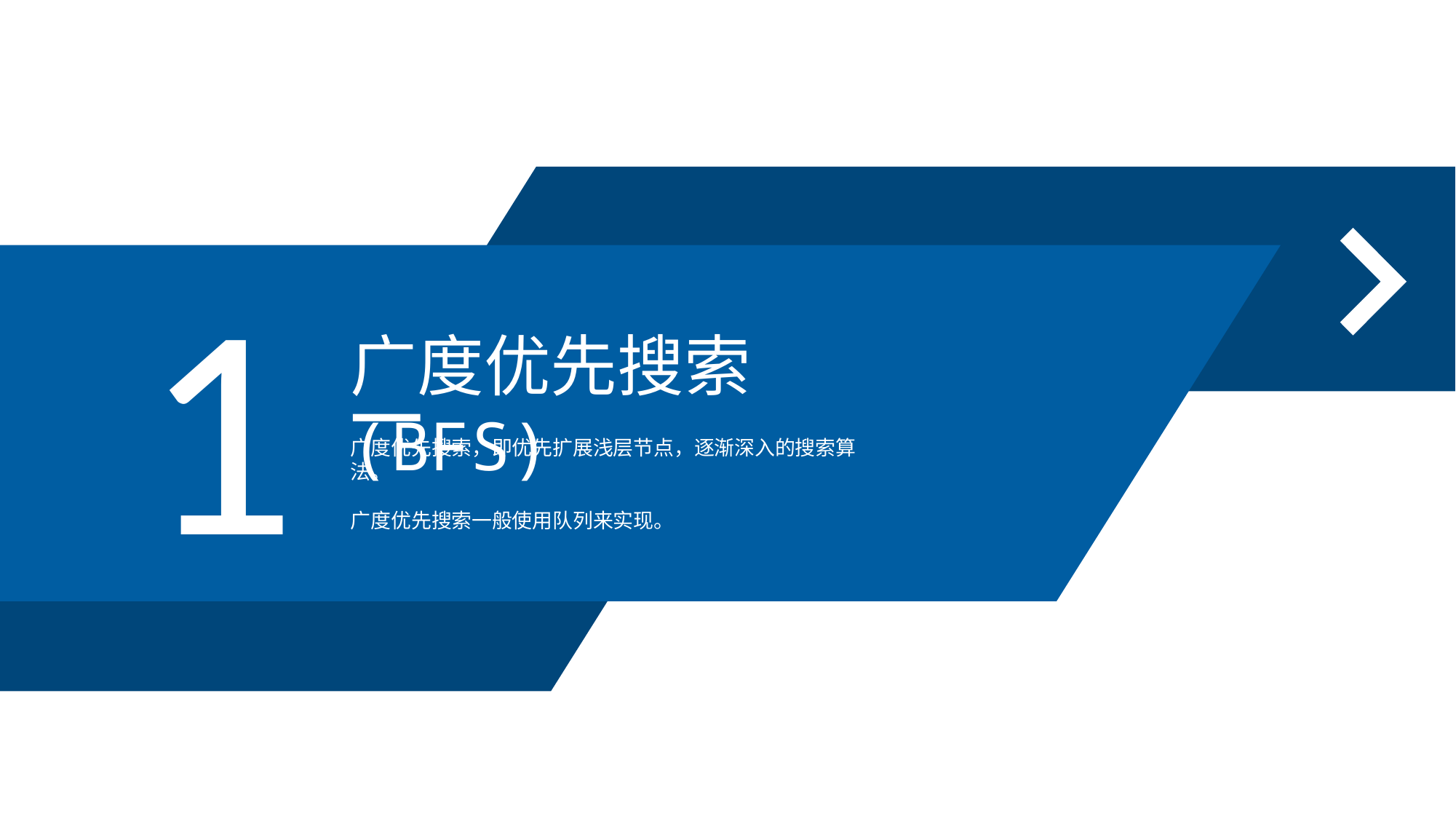

e7d195523061f1c060910eeaeeff1464599dc3392e14be42F6605DBF3376AA578EAD49A2F34CDE9F8BA873D9FC4305B94F8C98BE913D0BB55B77B4982D855D57316D9666CF50C0C1F882EEA92AB650391898752DC0F28C027E30AABBE39009D367F52CF2EB08CFD5B7F9FB4301E8C18380EF535FE4A4CCCE7A68EA8B854FFF693052B82C6FF16E3D
1

广度优先搜索(BFS)

广度优先搜索，即优先扩展浅层节点，逐渐深入的搜索算法。

广度优先搜索一般使用队列来实现。